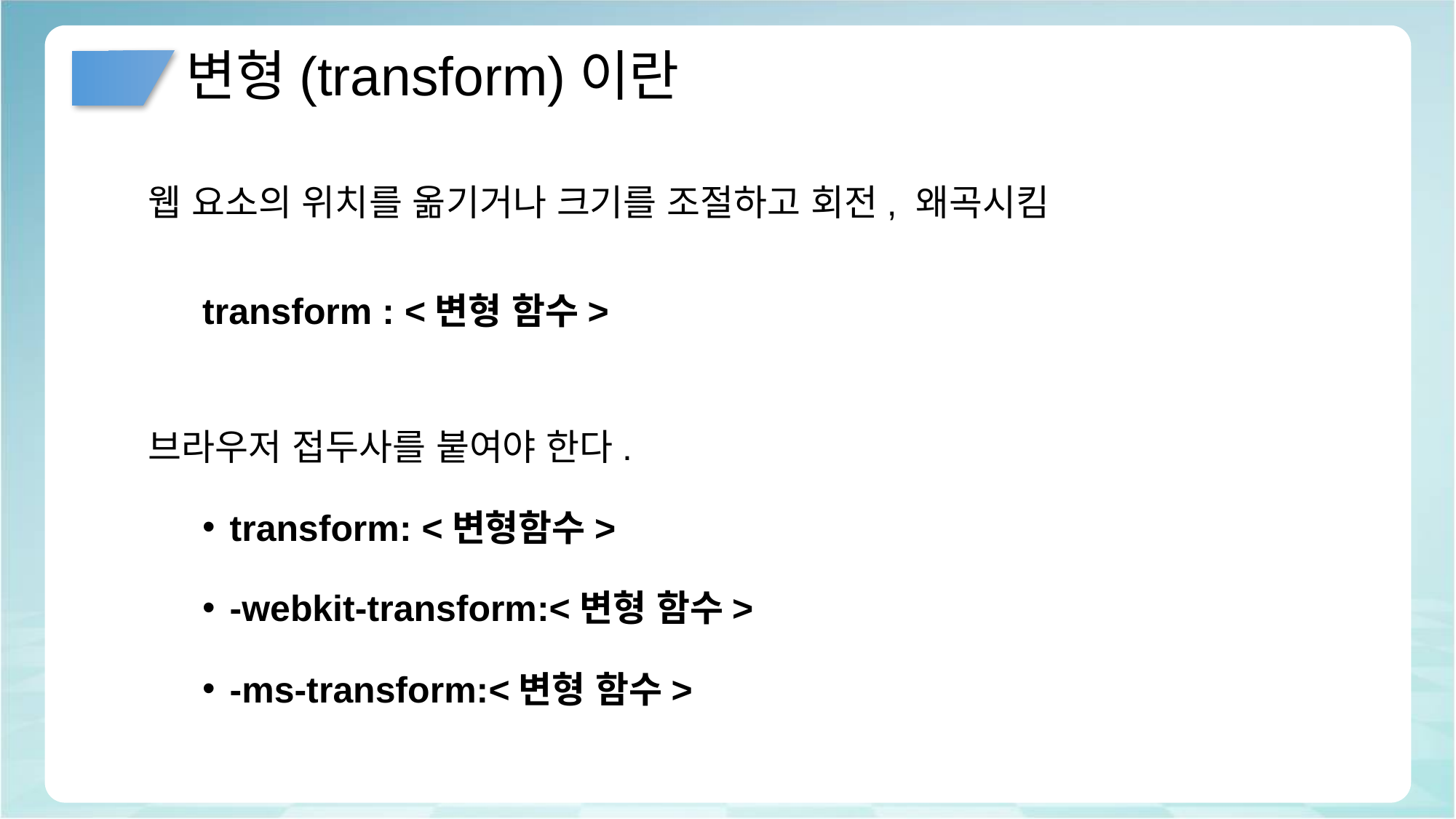

# 변형(transform)이란
웹 요소의 위치를 옮기거나 크기를 조절하고 회전, 왜곡시킴

transform : <변형 함수>

브라우저 접두사를 붙여야 한다.
transform: <변형함수>
-webkit-transform:<변형 함수>
-ms-transform:<변형 함수>